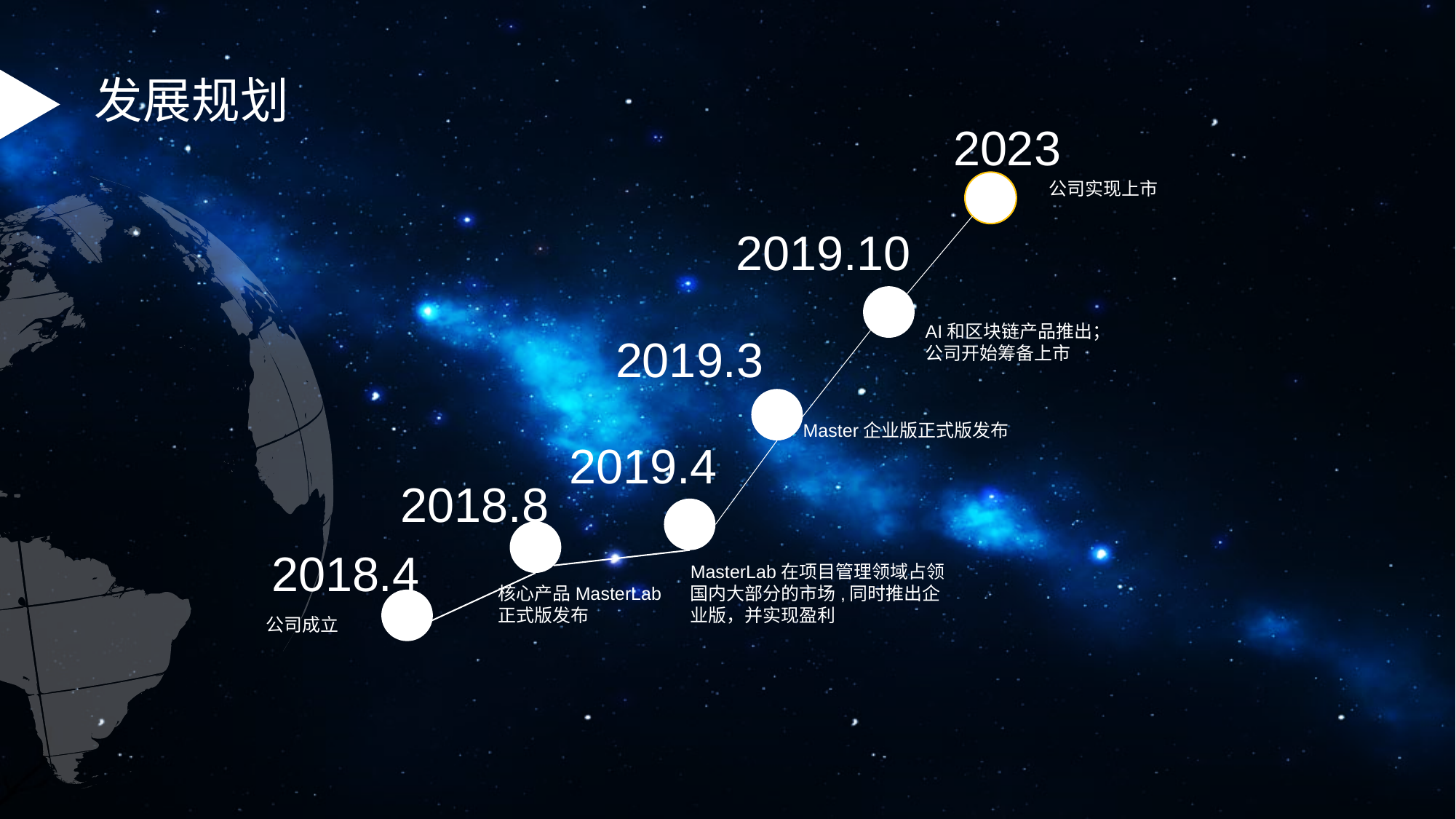

发展规划

2023

公司实现上市
2019.10

AI和区块链产品推出；公司开始筹备上市
2019.3

Master企业版正式版发布
2019.4
2018.8

2018.4
MasterLab在项目管理领域占领国内大部分的市场,同时推出企业版，并实现盈利
核心产品MasterLab正式版发布

公司成立
.